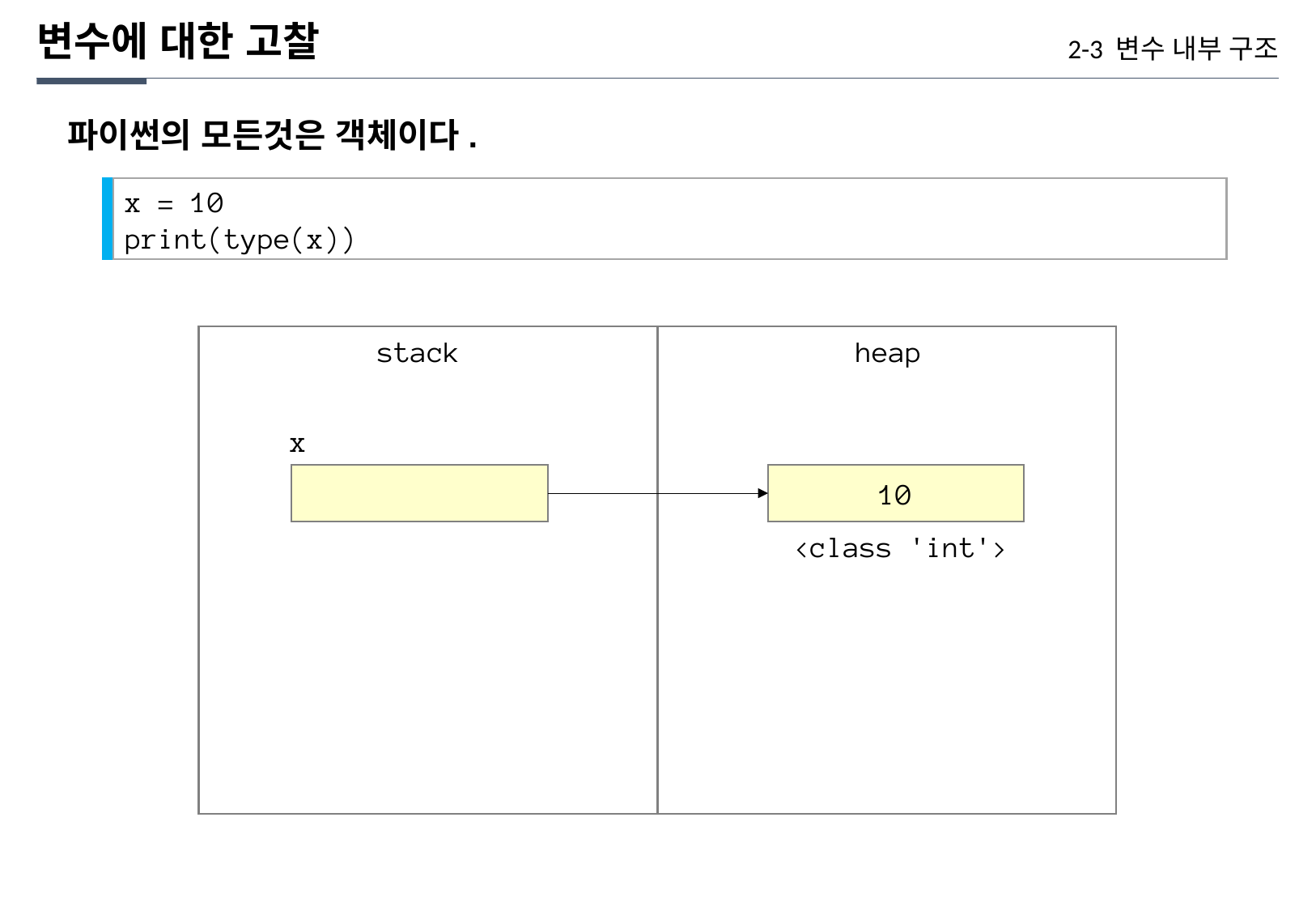

변수에 대한 고찰
2-3 변수 내부 구조
파이썬의 모든것은 객체이다.

x = 10
print(type(x))
heap

stack

x
10

<class 'int'>